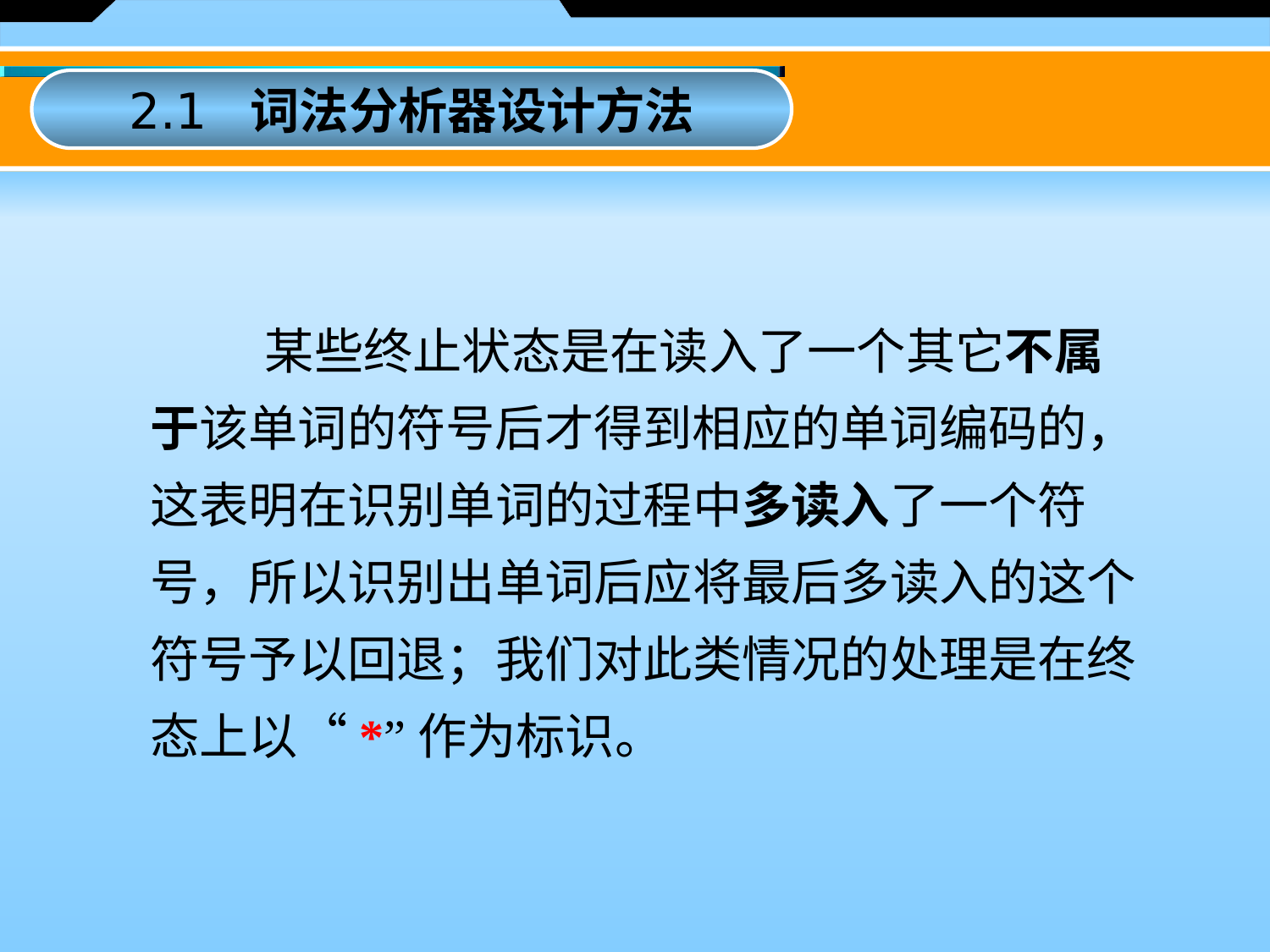

2.1  词法分析器设计方法
           某些终止状态是在读入了一个其它不属于该单词的符号后才得到相应的单词编码的，这表明在识别单词的过程中多读入了一个符号，所以识别出单词后应将最后多读入的这个符号予以回退；我们对此类情况的处理是在终态上以“*”作为标识。